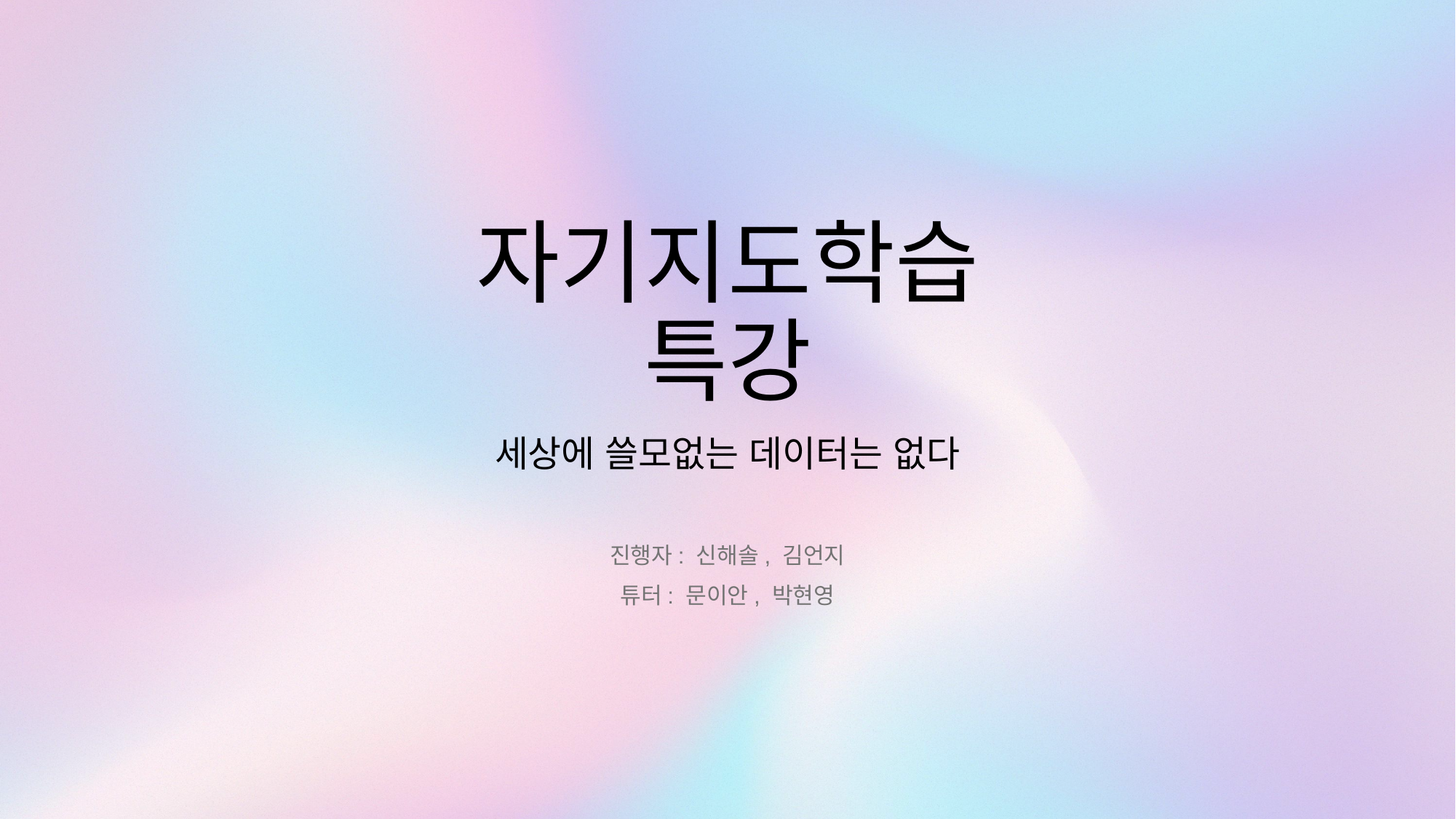

# 자기지도학습 특강
세상에 쓸모없는 데이터는 없다

진행자: 신해솔, 김언지
튜터: 문이안, 박현영